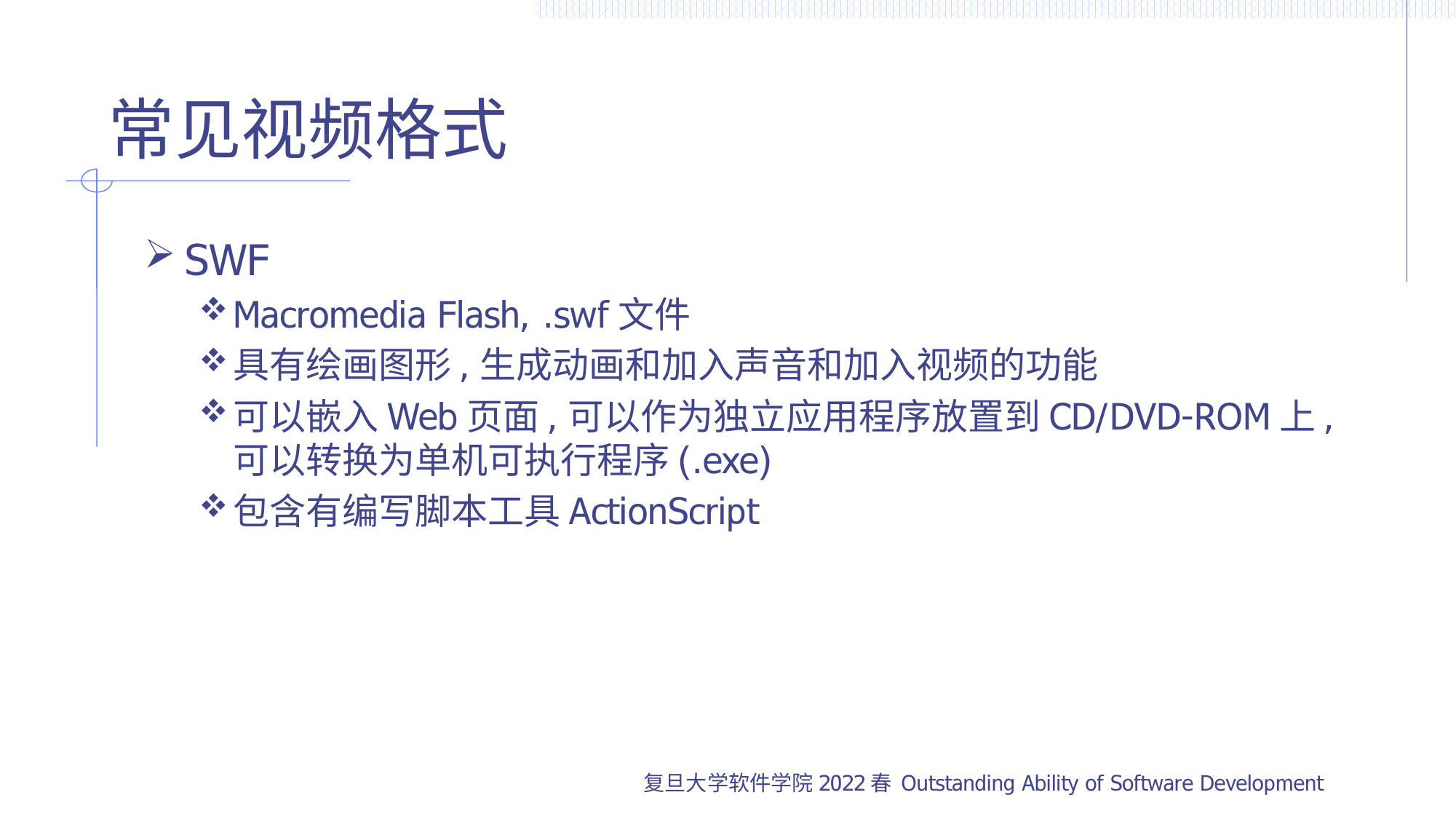

# 常见视频格式
SWF
Macromedia Flash, .swf文件
具有绘画图形,生成动画和加入声音和加入视频的功能
可以嵌入Web页面,可以作为独立应用程序放置到CD/DVD-ROM上,可以转换为单机可执行程序(.exe)
包含有编写脚本工具ActionScript